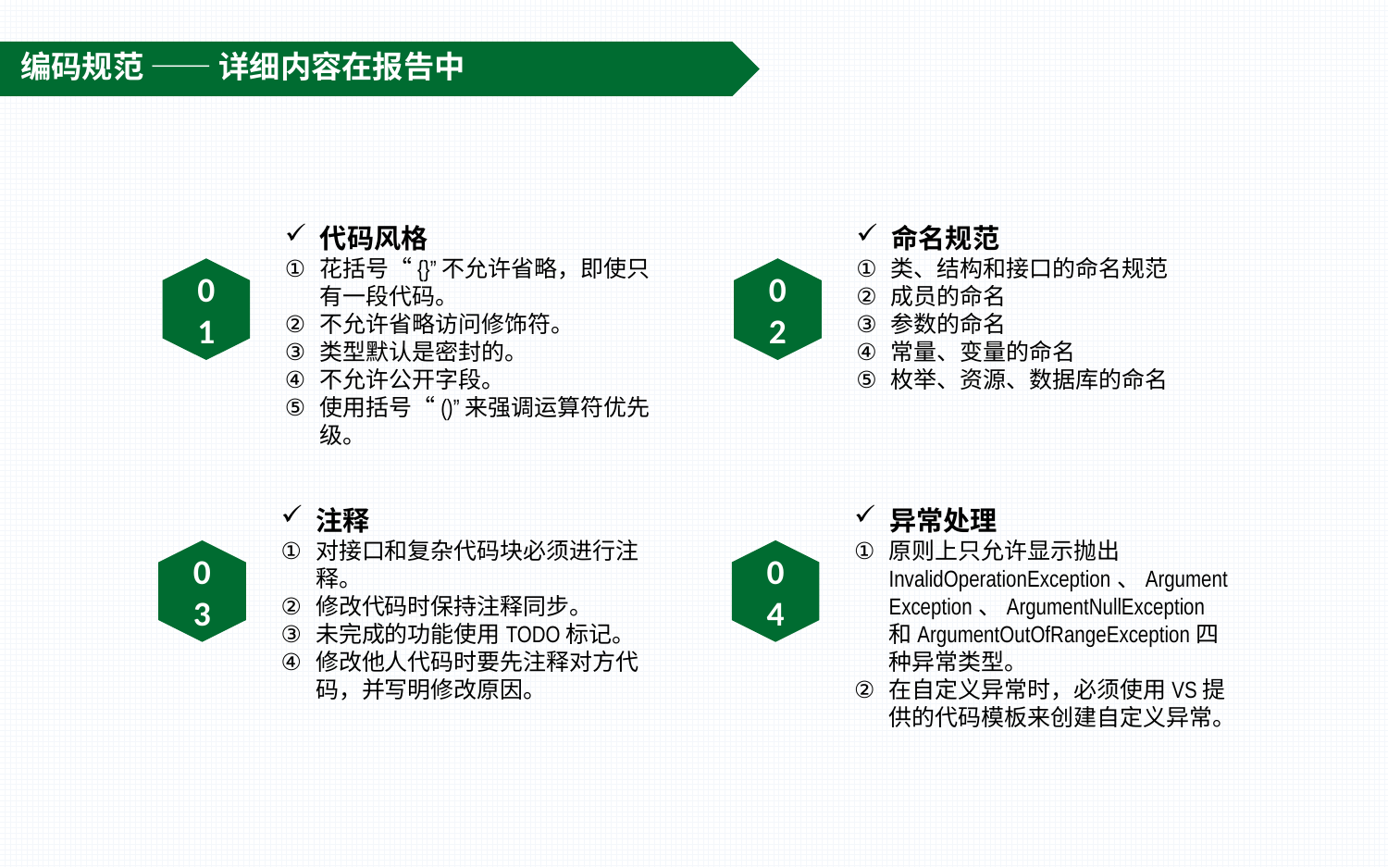

编码规范 —— 详细内容在报告中

 代码风格
花括号“{}”不允许省略，即使只有一段代码。
不允许省略访问修饰符。
类型默认是密封的。
不允许公开字段。
使用括号“()”来强调运算符优先级。
 命名规范
类、结构和接口的命名规范
成员的命名
参数的命名
常量、变量的命名
枚举、资源、数据库的命名

02
01
 注释
对接口和复杂代码块必须进行注释。
修改代码时保持注释同步。
未完成的功能使用TODO标记。
修改他人代码时要先注释对方代码，并写明修改原因。

 异常处理
原则上只允许显示抛出InvalidOperationException、ArgumentException、ArgumentNullException和ArgumentOutOfRangeException四种异常类型。
在自定义异常时，必须使用VS提供的代码模板来创建自定义异常。
03
04